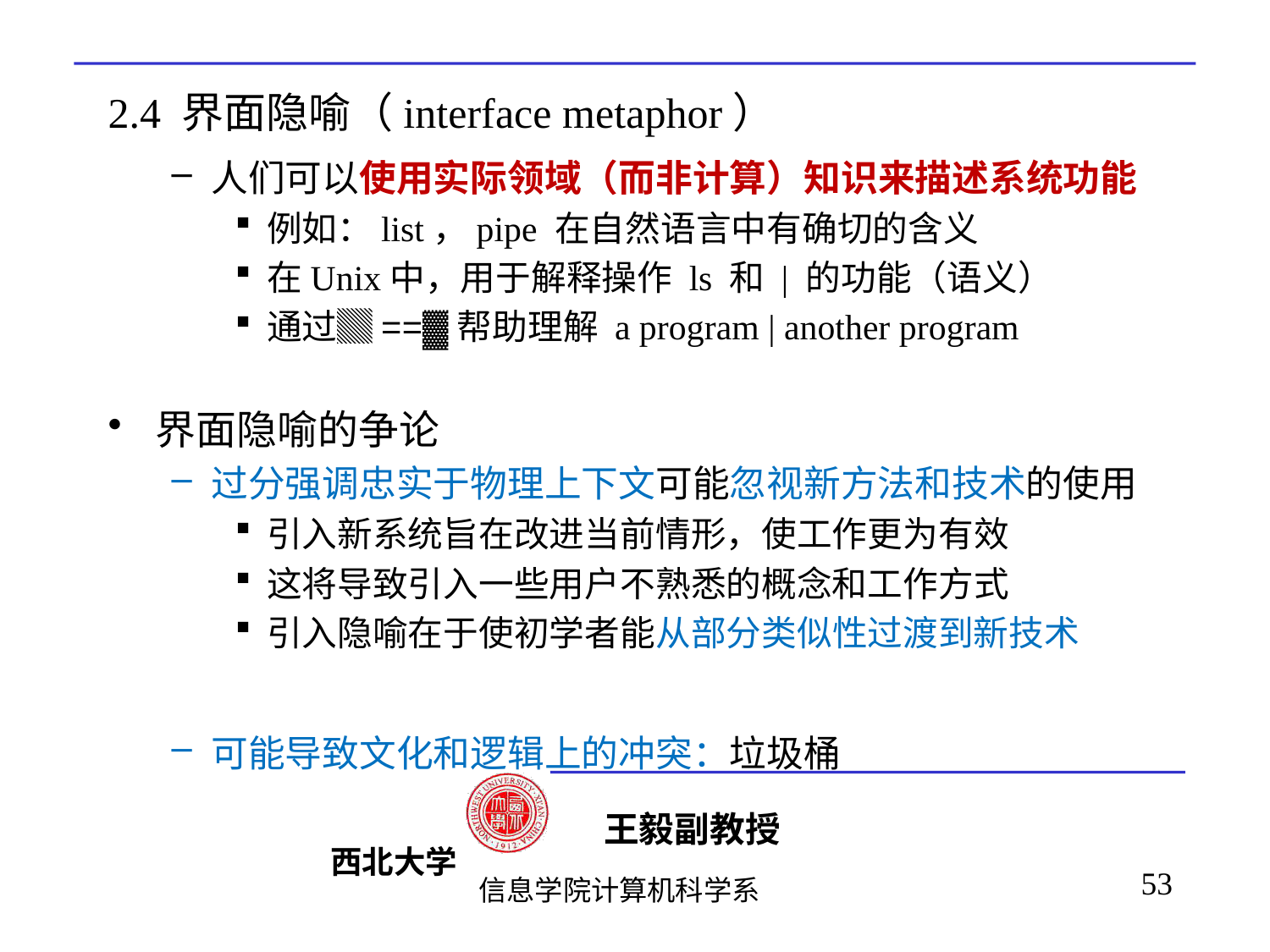

# 2.4 界面隐喻（interface metaphor）
人们可以使用实际领域（而非计算）知识来描述系统功能
例如：list，pipe 在自然语言中有确切的含义
在Unix中，用于解释操作 ls 和 | 的功能（语义）
通过▓==▓帮助理解 a program | another program

界面隐喻的争论
过分强调忠实于物理上下文可能忽视新方法和技术的使用
引入新系统旨在改进当前情形，使工作更为有效
这将导致引入一些用户不熟悉的概念和工作方式
引入隐喻在于使初学者能从部分类似性过渡到新技术

可能导致文化和逻辑上的冲突：垃圾桶
53